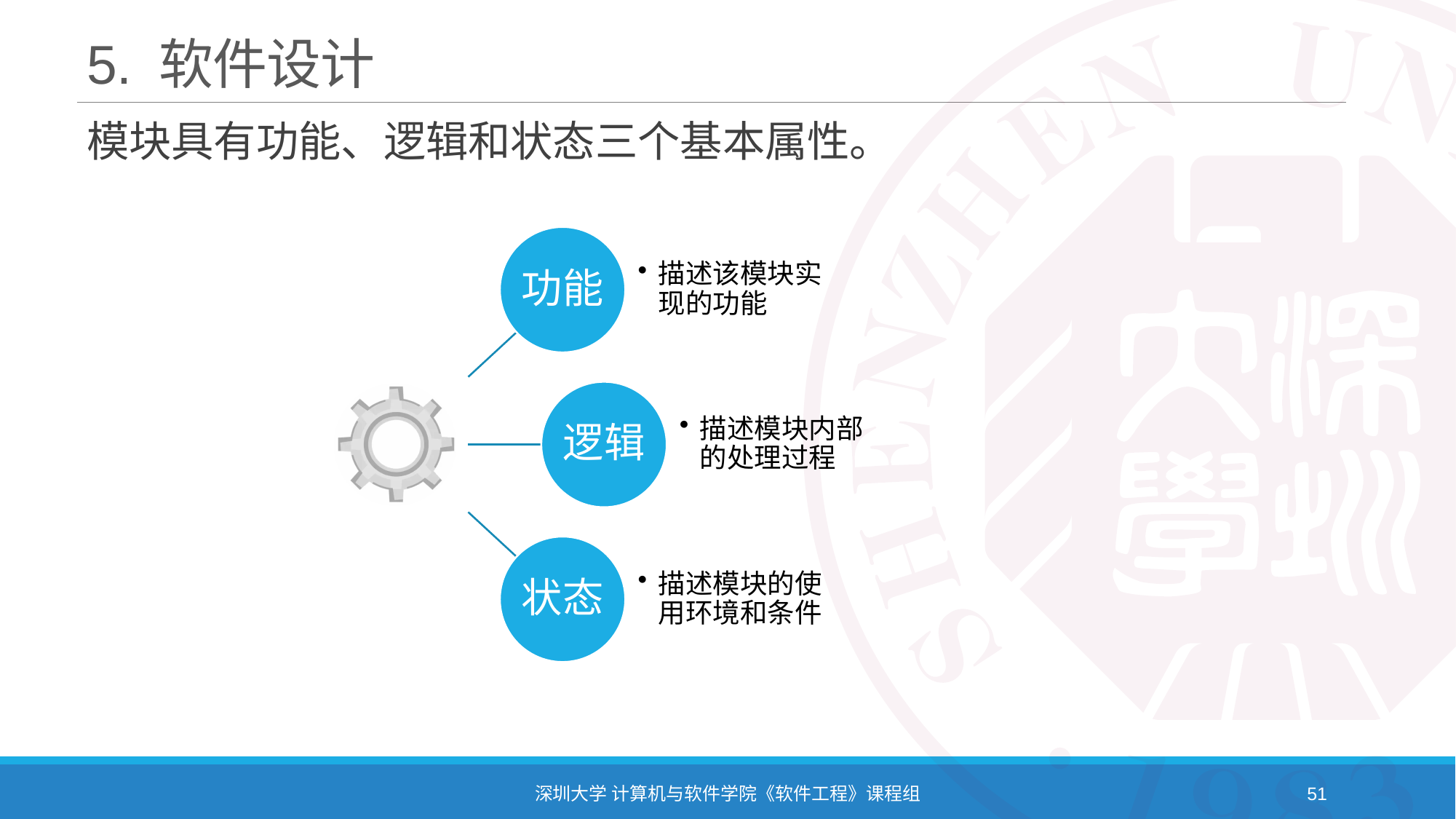

# 5. 软件设计
模块具有功能、逻辑和状态三个基本属性。
功能
描述该模块实现的功能
逻辑
描述模块内部的处理过程
状态
描述模块的使用环境和条件
深圳大学 计算机与软件学院《软件工程》课程组
51